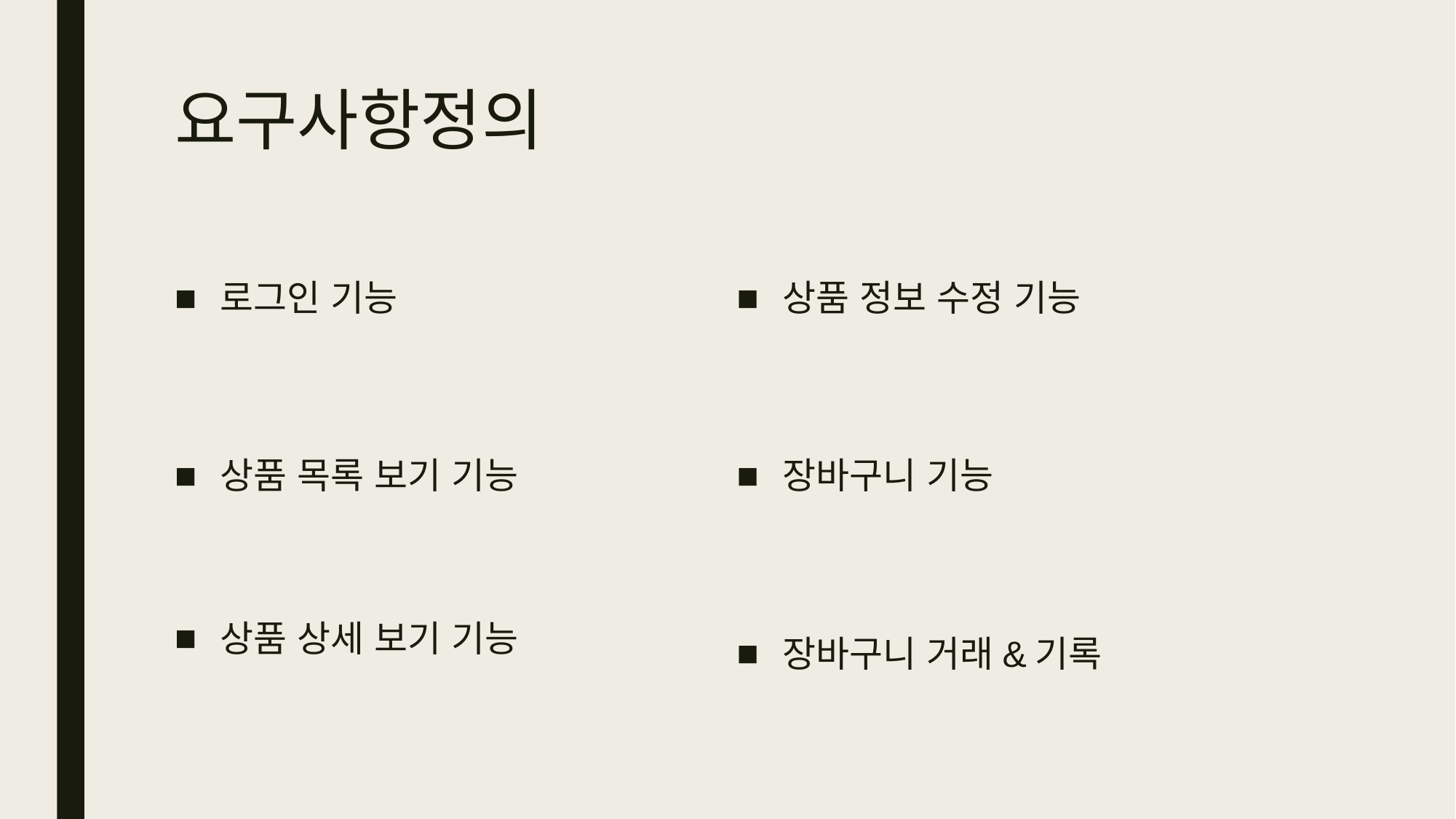

# 요구사항정의
로그인 기능

상품 목록 보기 기능

상품 상세 보기 기능
상품 정보 수정 기능

장바구니 기능

장바구니 거래&기록